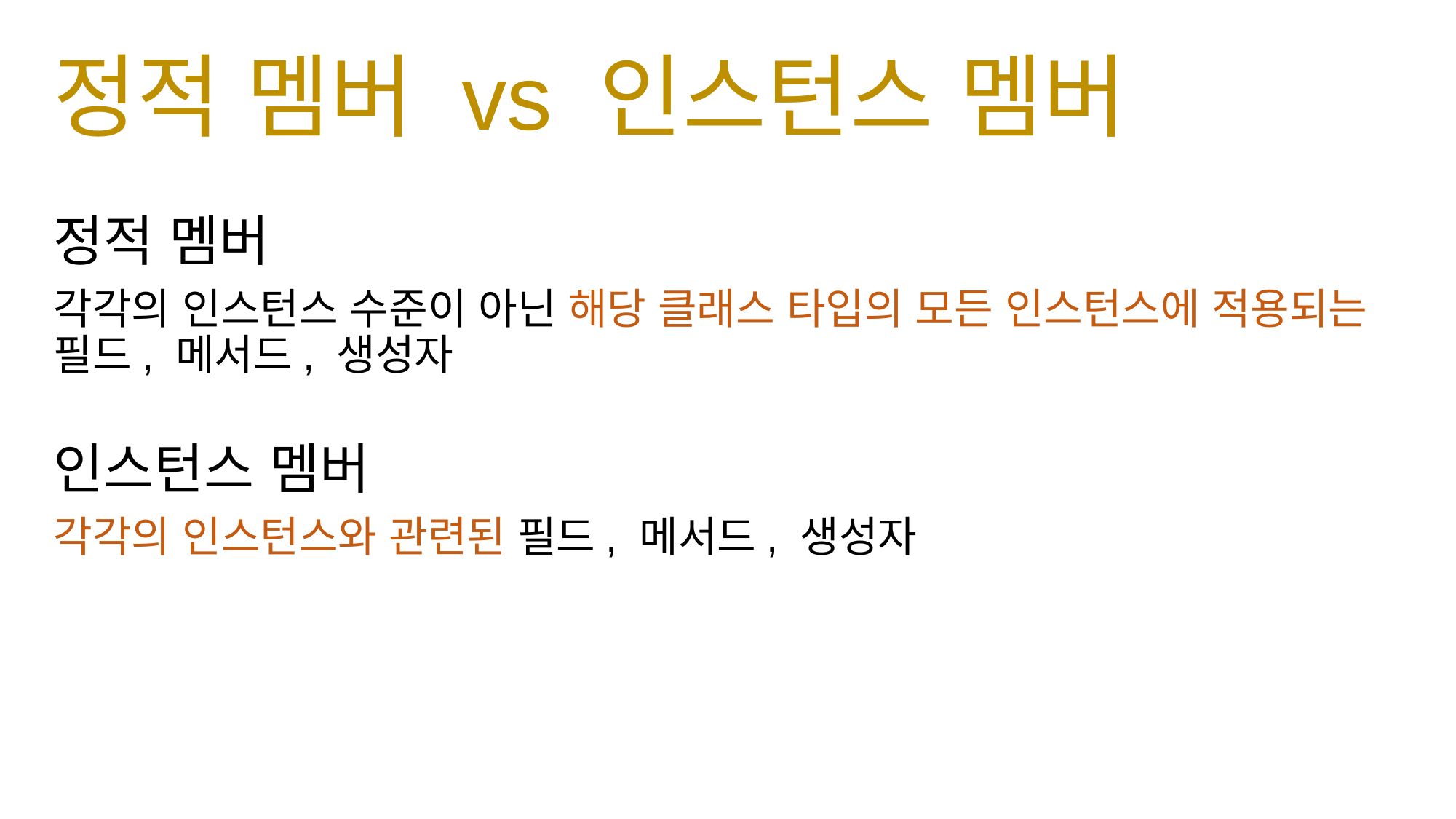

# 정적 멤버 vs 인스턴스 멤버
정적 멤버
각각의 인스턴스 수준이 아닌 해당 클래스 타입의 모든 인스턴스에 적용되는 필드, 메서드, 생성자

인스턴스 멤버
각각의 인스턴스와 관련된 필드, 메서드, 생성자